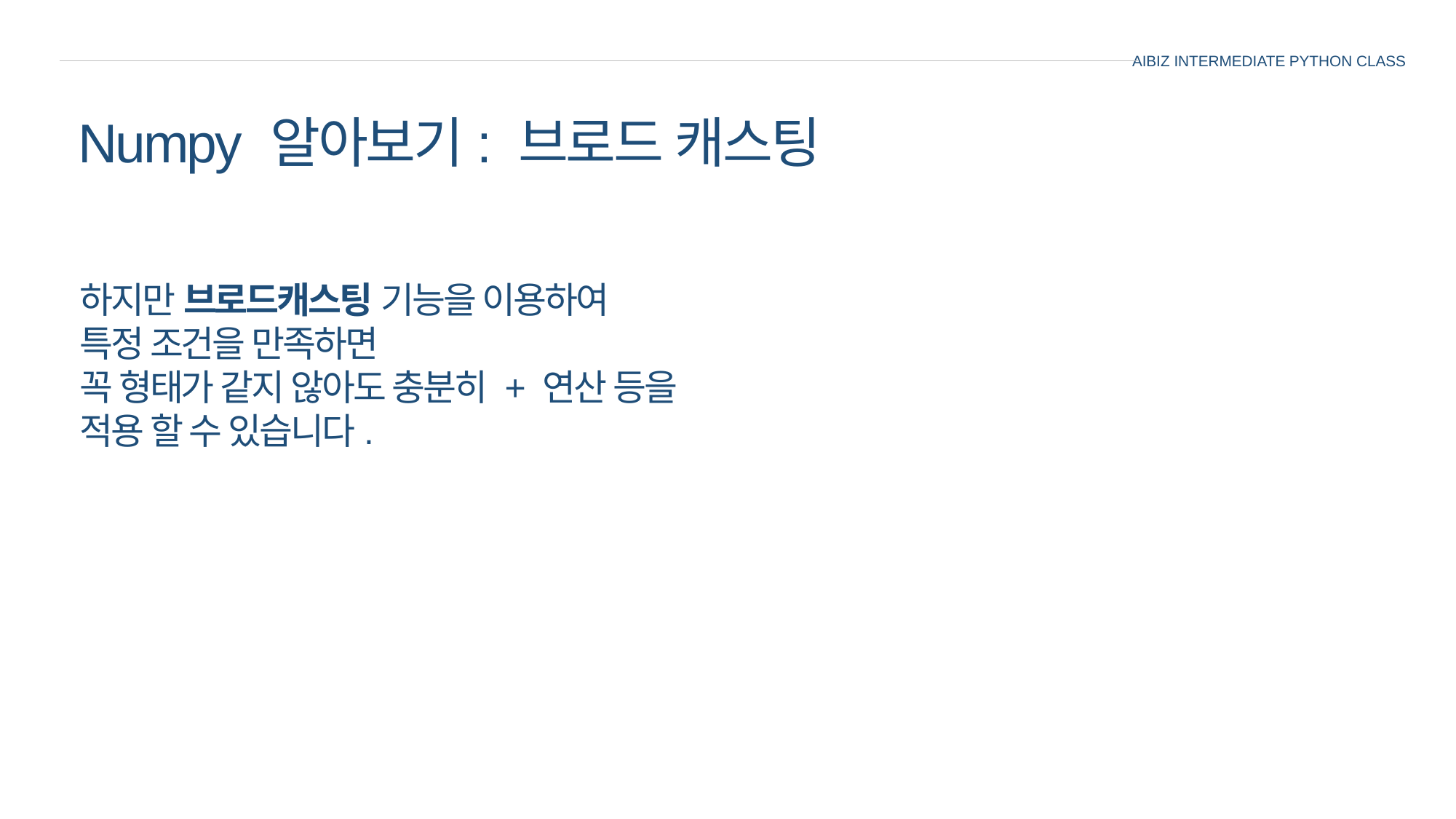

AIBIZ INTERMEDIATE PYTHON CLASS
Numpy 알아보기: 브로드 캐스팅
하지만 브로드캐스팅 기능을 이용하여
특정 조건을 만족하면
꼭 형태가 같지 않아도 충분히 + 연산 등을
적용 할 수 있습니다.